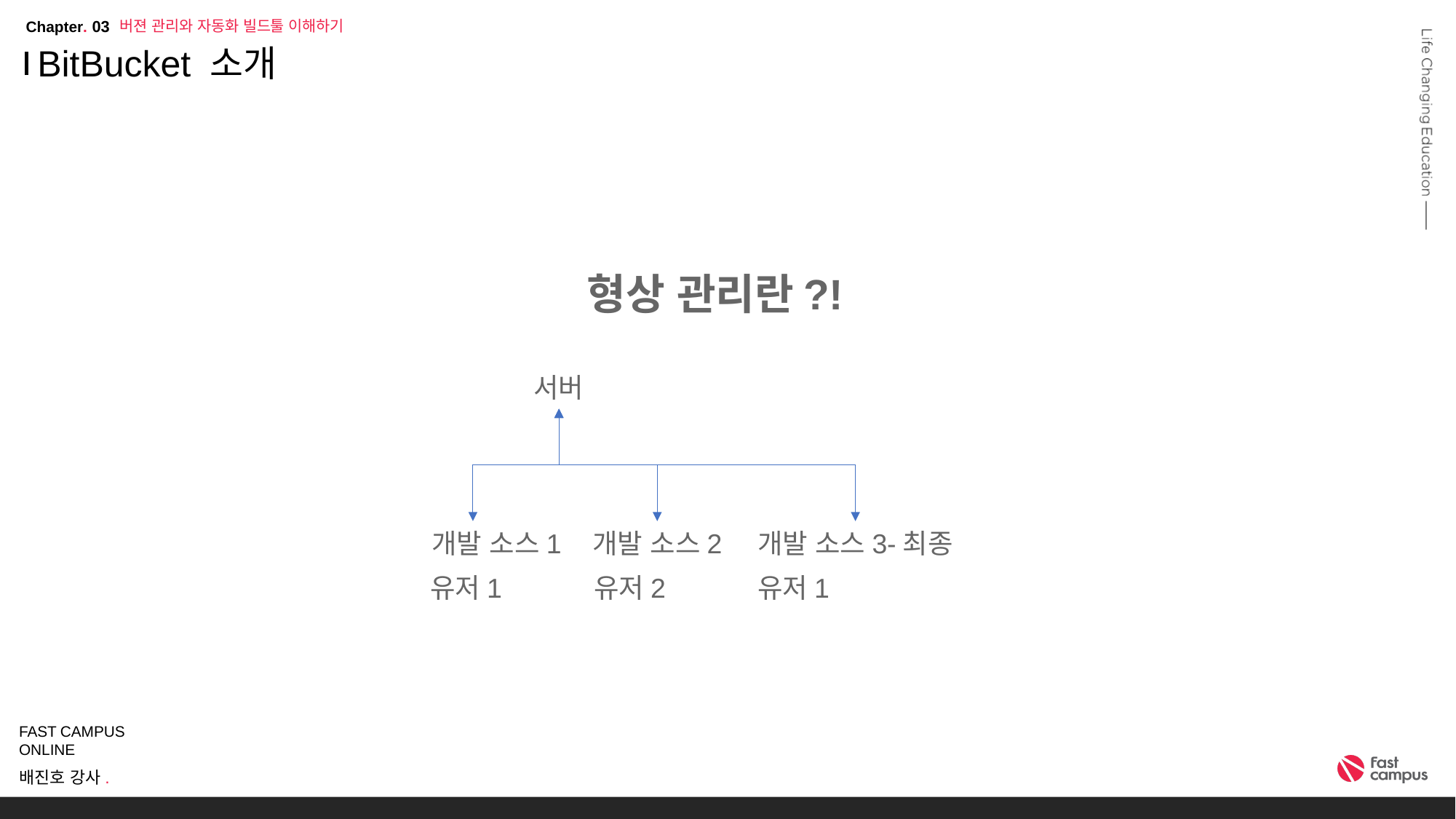

버젼 관리와 자동화 빌드툴 이해하기
03
# BitBucket 소개
형상 관리란?!
서버
개발 소스1
개발 소스2
개발 소스3-최종
유저1
유저2
유저1